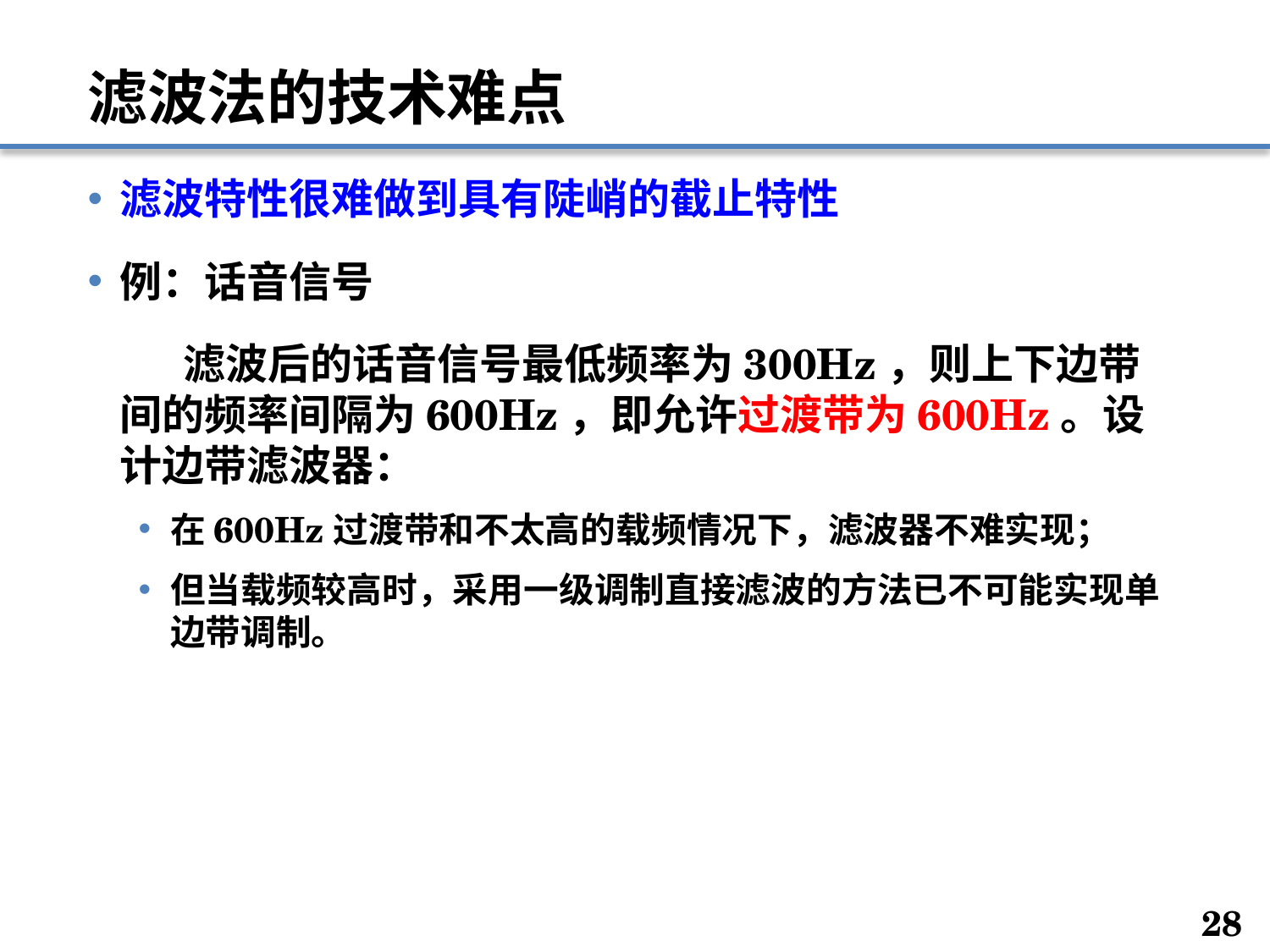

# 滤波法的技术难点
滤波特性很难做到具有陡峭的截止特性
例：话音信号
         滤波后的话音信号最低频率为300Hz，则上下边带间的频率间隔为600Hz，即允许过渡带为600Hz。设计边带滤波器：
在600Hz过渡带和不太高的载频情况下，滤波器不难实现；
但当载频较高时，采用一级调制直接滤波的方法已不可能实现单边带调制。
28